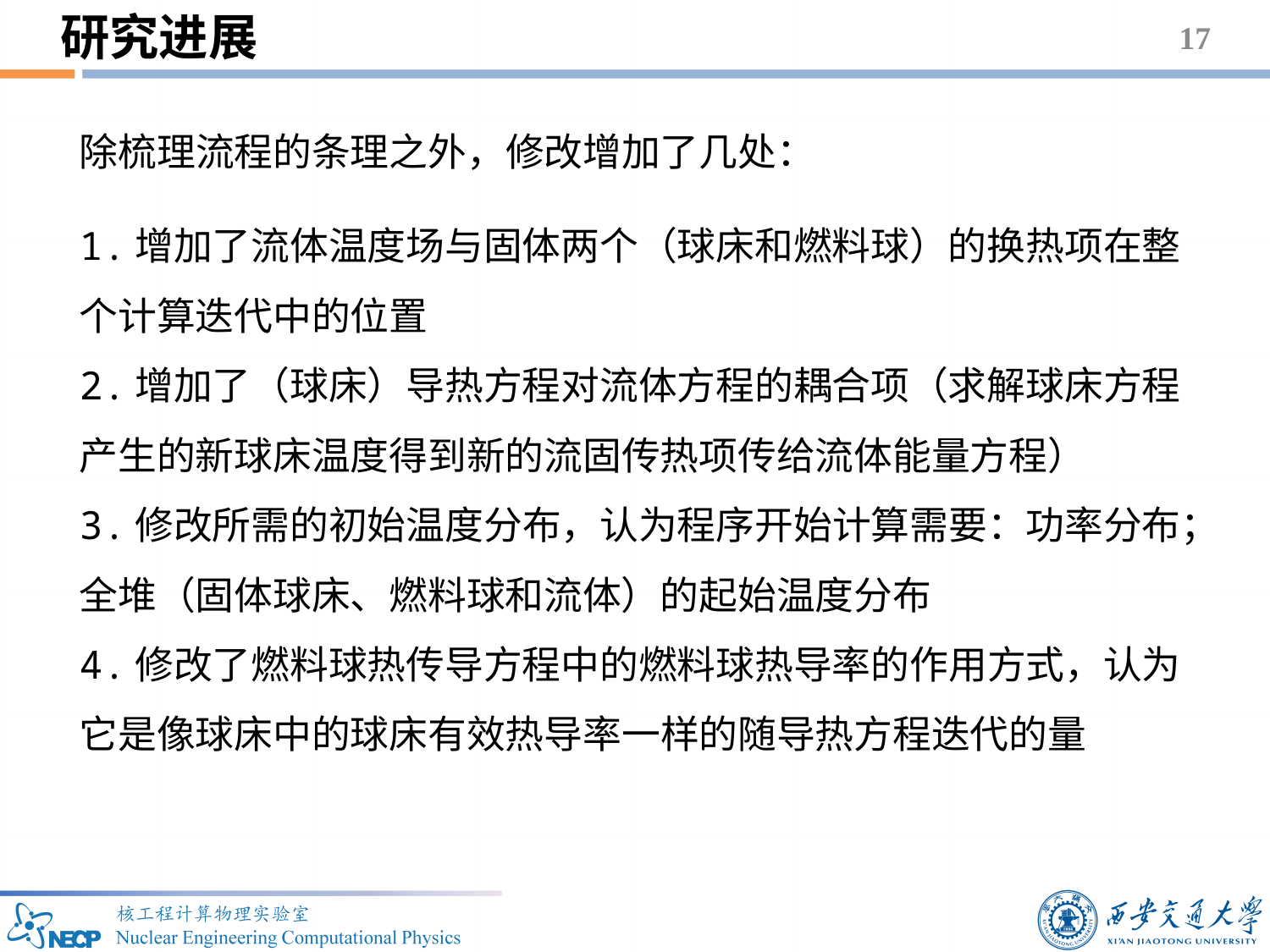

研究进展
17
除梳理流程的条理之外，修改增加了几处：
1.增加了流体温度场与固体两个（球床和燃料球）的换热项在整个计算迭代中的位置
2.增加了（球床）导热方程对流体方程的耦合项（求解球床方程产生的新球床温度得到新的流固传热项传给流体能量方程）
3.修改所需的初始温度分布，认为程序开始计算需要：功率分布；全堆（固体球床、燃料球和流体）的起始温度分布
4.修改了燃料球热传导方程中的燃料球热导率的作用方式，认为它是像球床中的球床有效热导率一样的随导热方程迭代的量